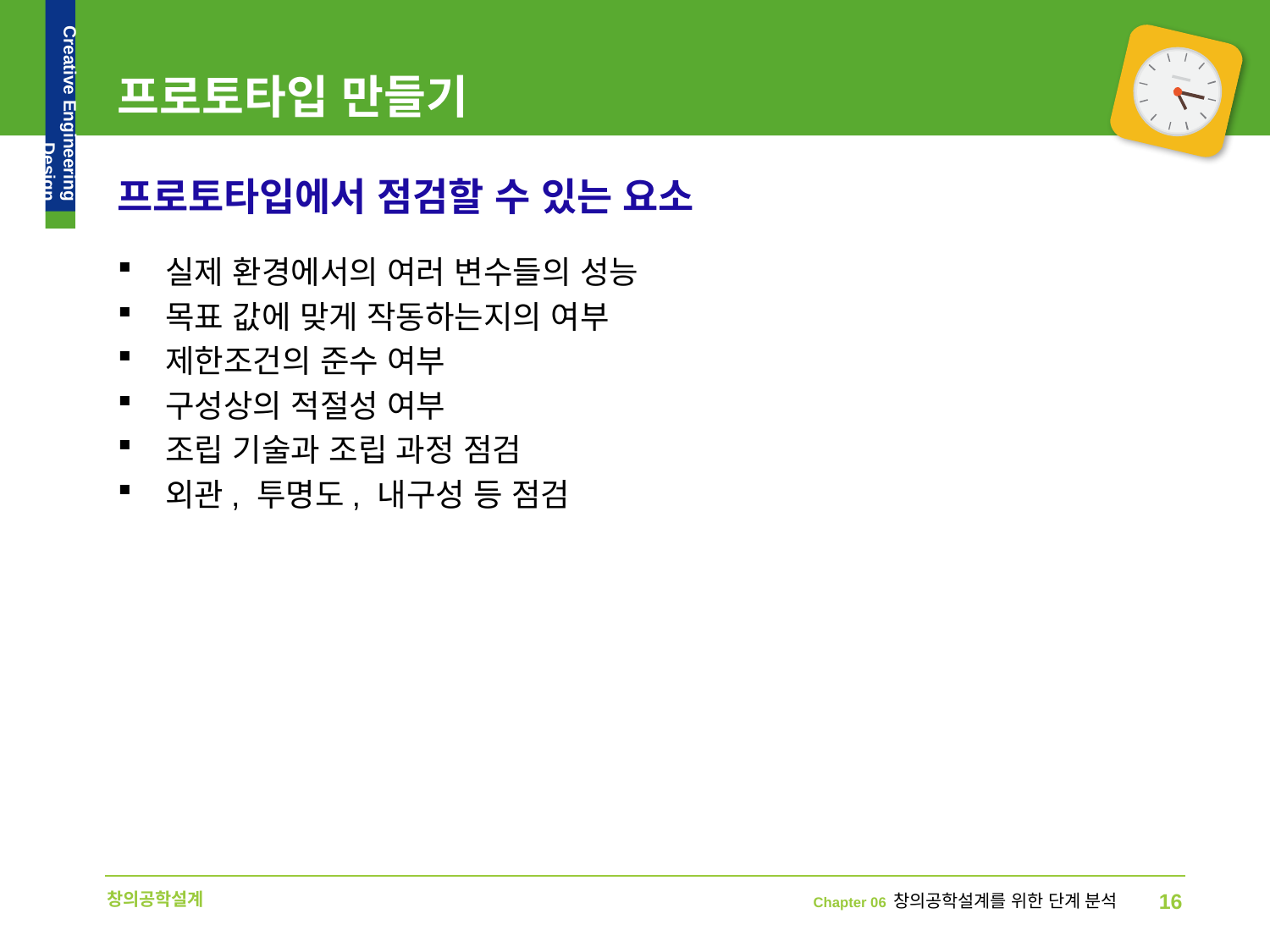

# 프로토타입 만들기
프로토타입에서 점검할 수 있는 요소
실제 환경에서의 여러 변수들의 성능
목표 값에 맞게 작동하는지의 여부
제한조건의 준수 여부
구성상의 적절성 여부
조립 기술과 조립 과정 점검
외관, 투명도, 내구성 등 점검